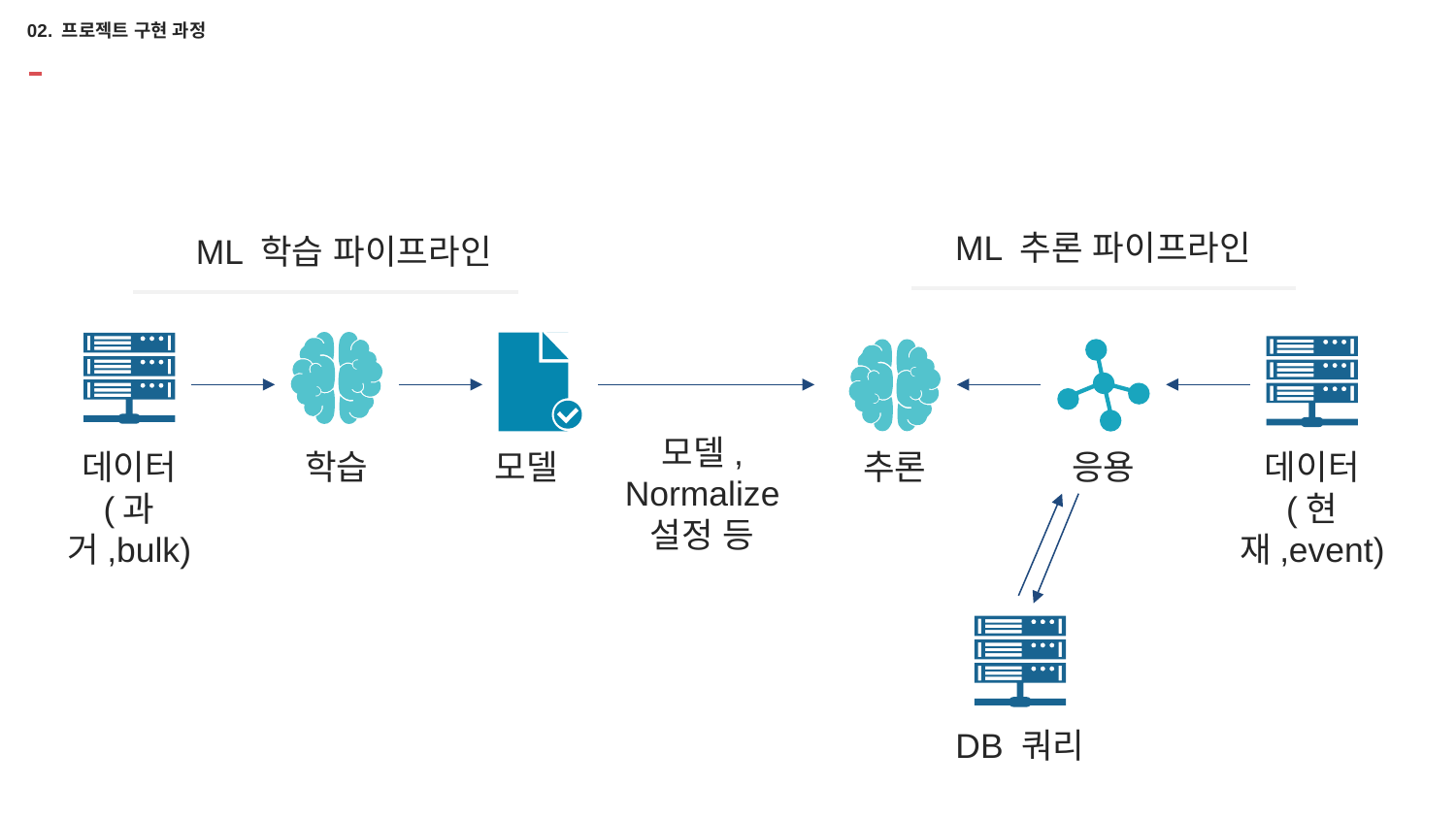

# 02. 프로젝트 구현 과정
ML 추론 파이프라인
ML 학습 파이프라인

모델,
Normalize
설정 등
데이터
(과거,bulk)
학습
모델
추론
응용
데이터
(현재,event)

DB 쿼리